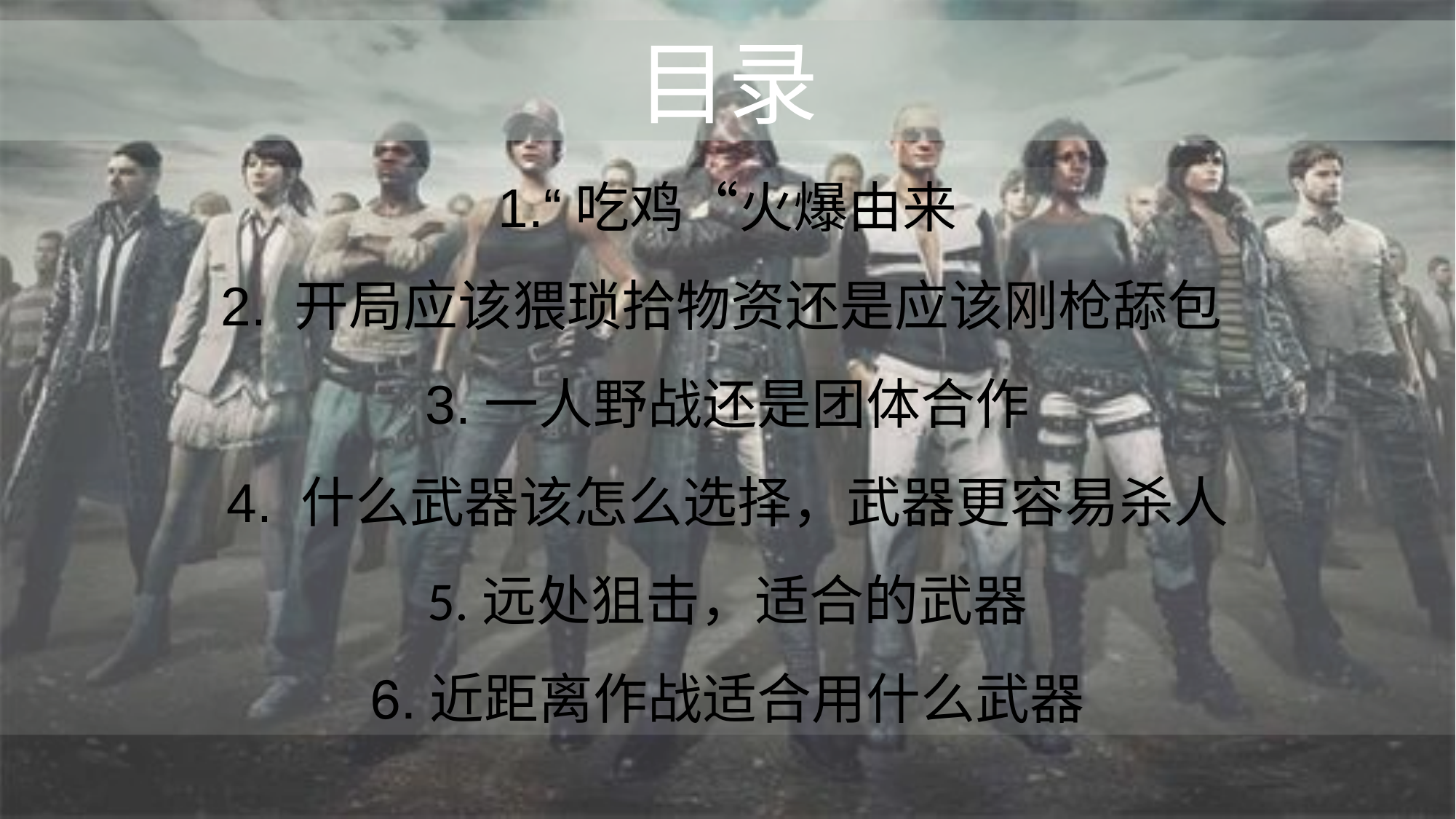

目录
1.“吃鸡“火爆由来

2. 开局应该猥琐拾物资还是应该刚枪舔包

3.一人野战还是团体合作

4. 什么武器该怎么选择，武器更容易杀人

5.远处狙击，适合的武器

6.近距离作战适合用什么武器